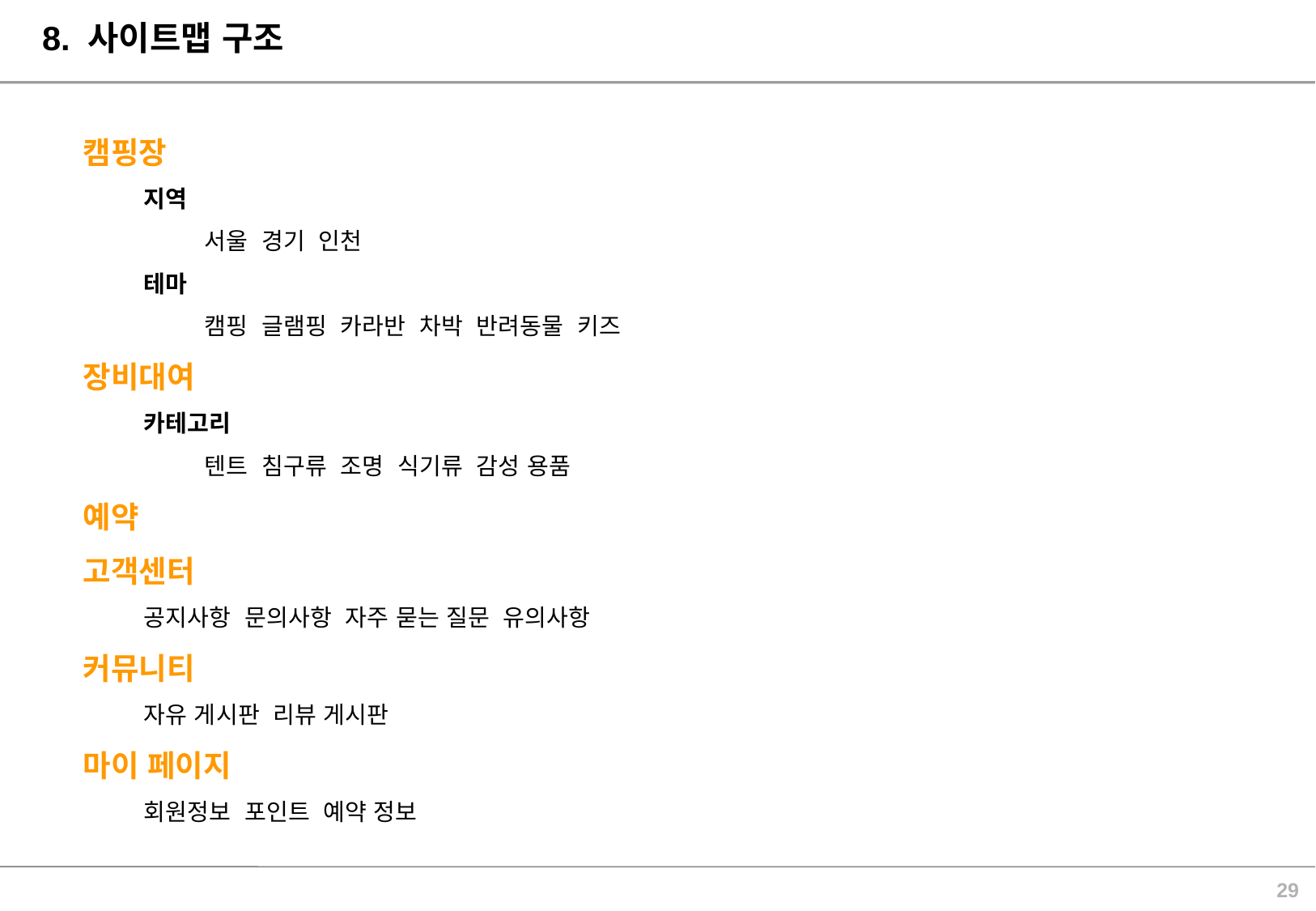

# 8. 사이트맵 구조
캠핑장
지역
서울  경기  인천
테마
캠핑  글램핑  카라반  차박  반려동물  키즈
장비대여
카테고리
텐트  침구류  조명  식기류  감성 용품
예약
고객센터
공지사항  문의사항  자주 묻는 질문  유의사항
커뮤니티
자유 게시판  리뷰 게시판
마이 페이지
회원정보  포인트  예약 정보
29